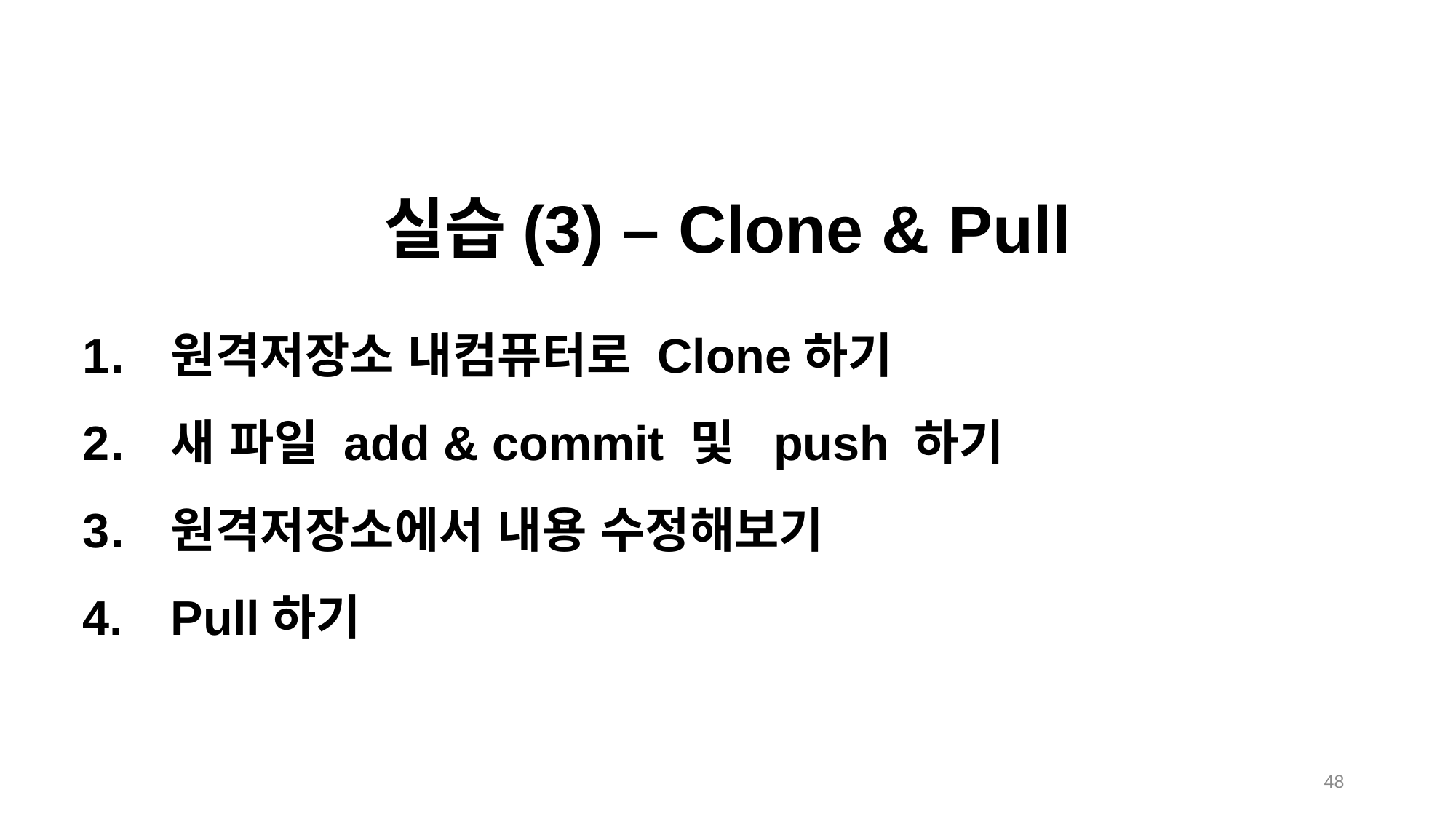

실습(3) – Clone & Pull
원격저장소 내컴퓨터로 Clone하기
새 파일 add & commit 및  push 하기
원격저장소에서 내용 수정해보기
Pull하기

48